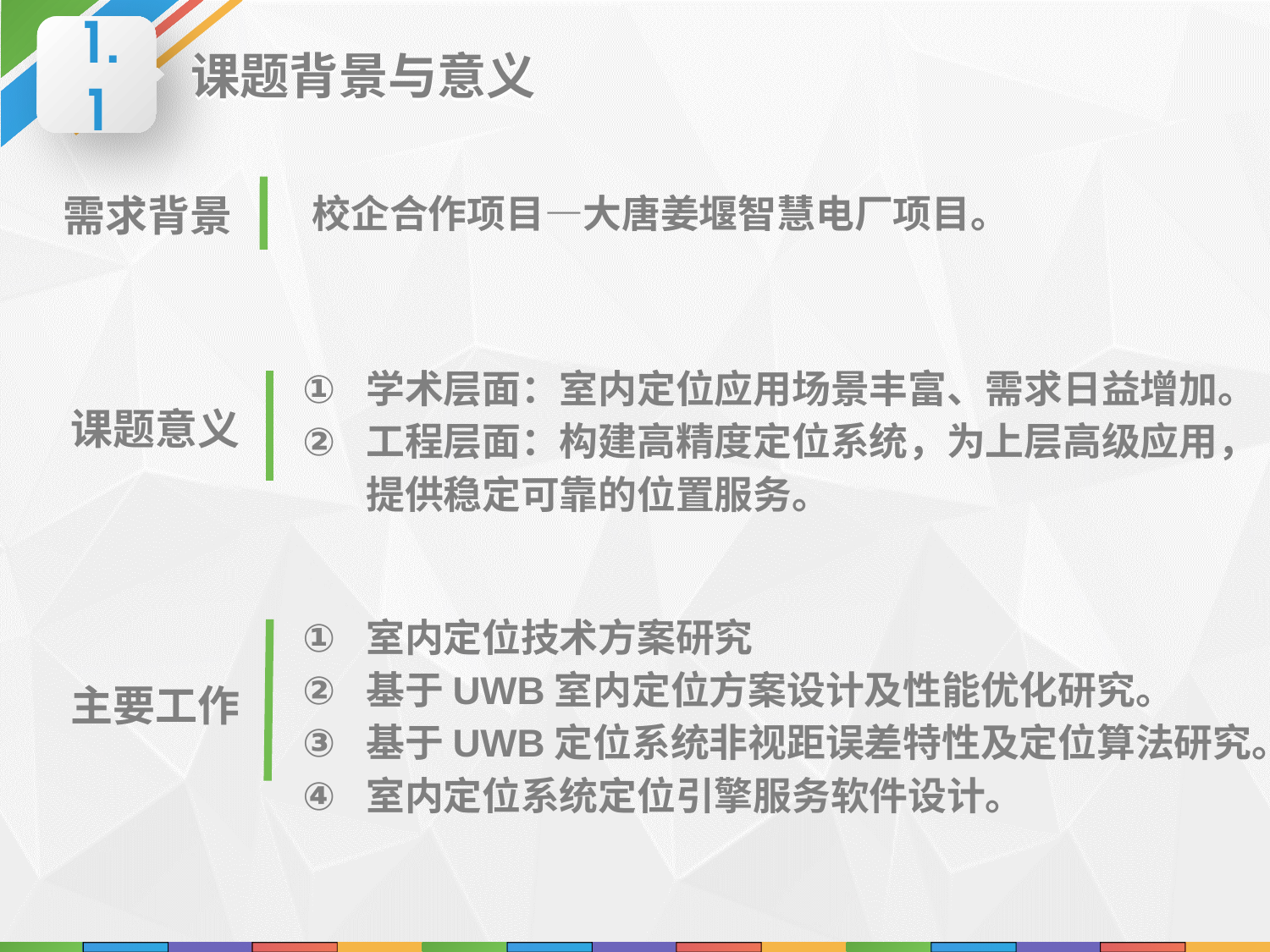

1.1
课题背景与意义
需求背景
 校企合作项目—大唐姜堰智慧电厂项目。
学术层面：室内定位应用场景丰富、需求日益增加。
工程层面：构建高精度定位系统，为上层高级应用，提供稳定可靠的位置服务。
课题意义
室内定位技术方案研究
基于UWB室内定位方案设计及性能优化研究。
基于UWB定位系统非视距误差特性及定位算法研究。
室内定位系统定位引擎服务软件设计。
主要工作